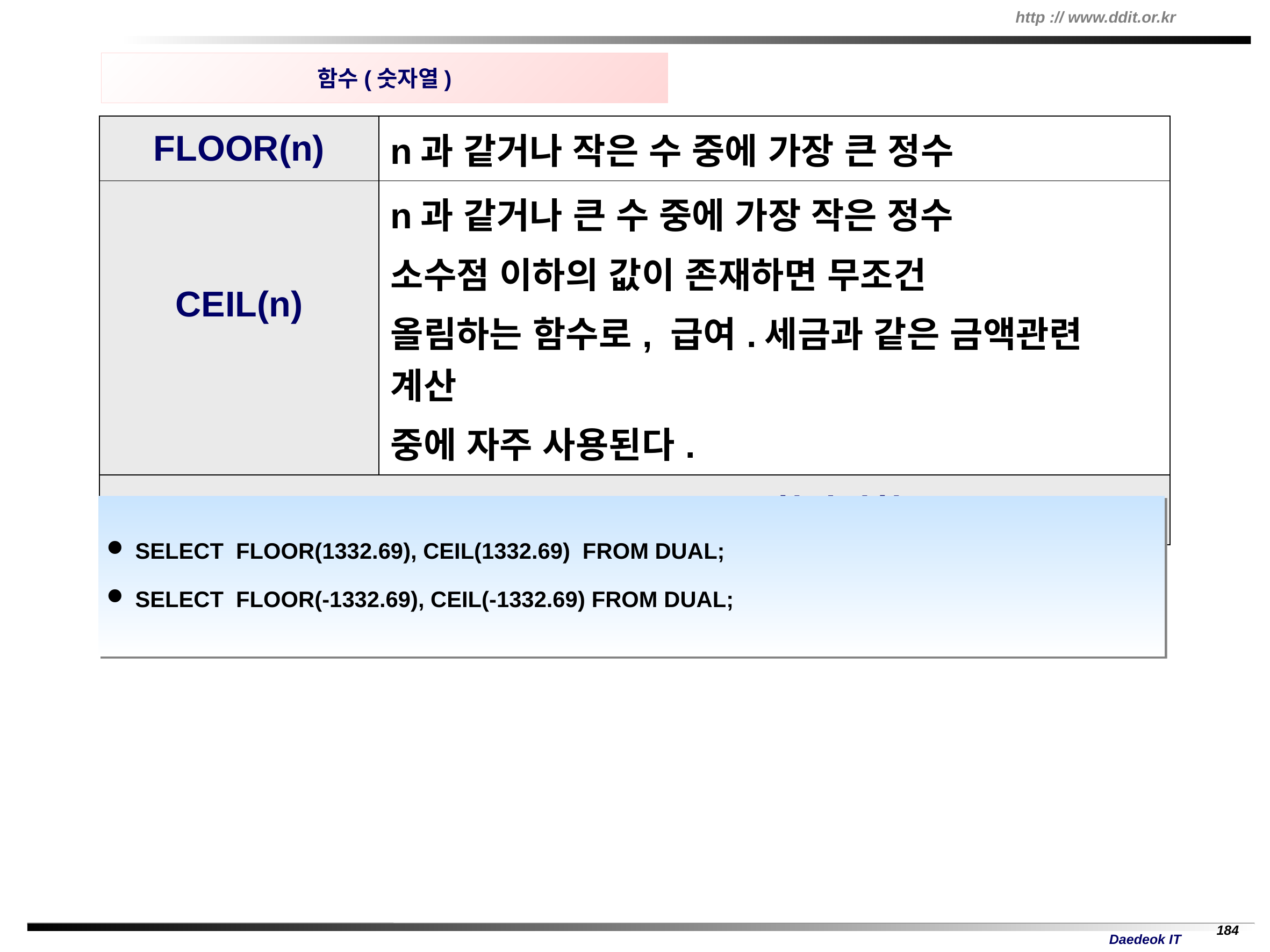

함수(숫자열)
| FLOOR(n) | n과 같거나 작은 수 중에 가장 큰 정수 |
| --- | --- |
| CEIL(n) | n과 같거나 큰 수 중에 가장 작은 정수 소수점 이하의 값이 존재하면 무조건 올림하는 함수로, 급여.세금과 같은 금액관련 계산 중에 자주 사용된다. |
| COS, SIN, TAN, LOG 등 수학관련함수 |  |
 SELECT  FLOOR(1332.69), CEIL(1332.69)  FROM DUAL;

 SELECT  FLOOR(-1332.69), CEIL(-1332.69) FROM DUAL;